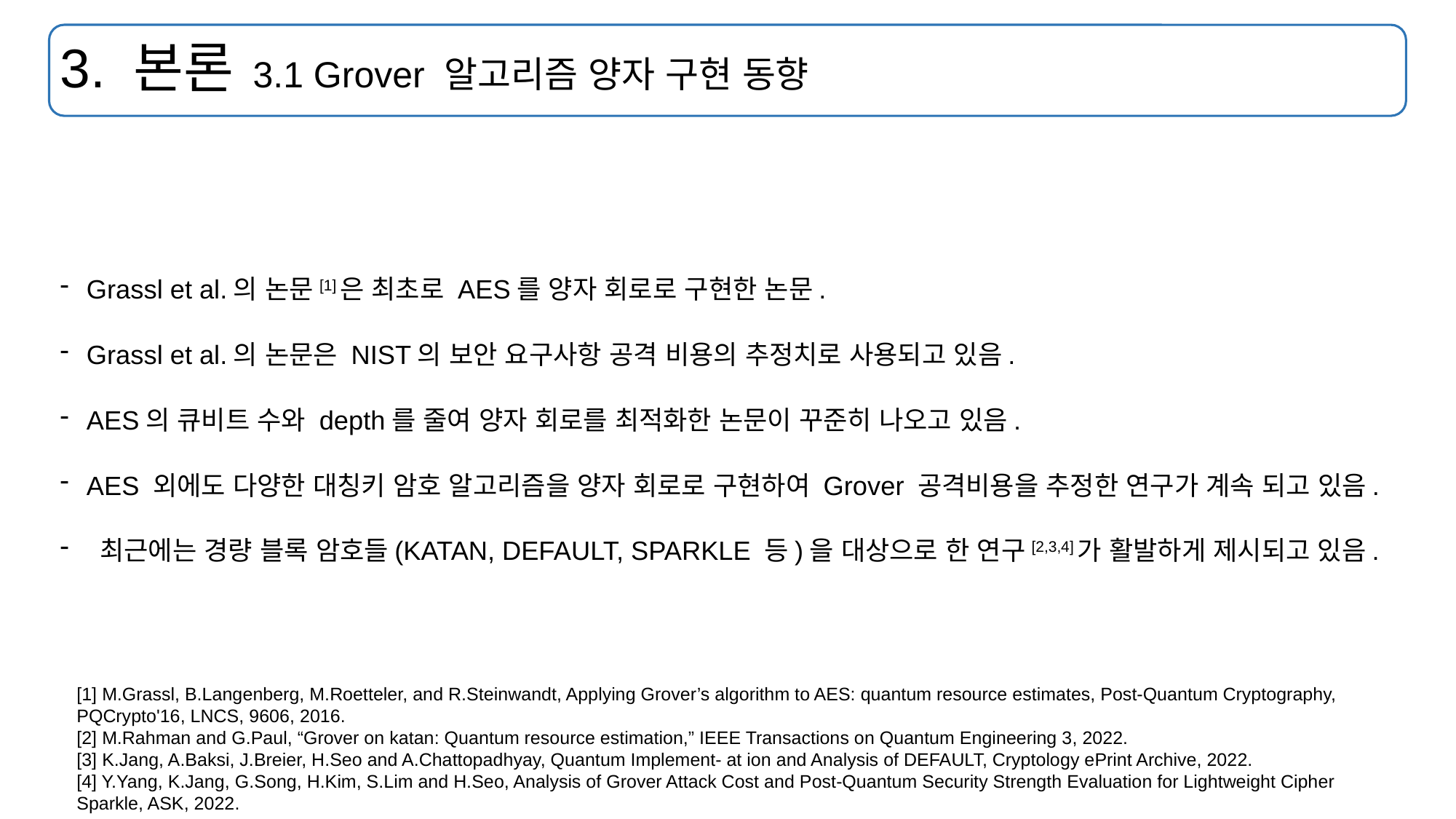

# 3. 본론 3.1 Grover 알고리즘 양자 구현 동향
Grassl et al.의 논문[1]은 최초로 AES를 양자 회로로 구현한 논문.
Grassl et al.의 논문은 NIST의 보안 요구사항 공격 비용의 추정치로 사용되고 있음.
AES의 큐비트 수와 depth를 줄여 양자 회로를 최적화한 논문이 꾸준히 나오고 있음.
AES 외에도 다양한 대칭키 암호 알고리즘을 양자 회로로 구현하여 Grover 공격비용을 추정한 연구가 계속 되고 있음.
 최근에는 경량 블록 암호들(KATAN, DEFAULT, SPARKLE 등)을 대상으로 한 연구[2,3,4]가 활발하게 제시되고 있음.
[1] M.Grassl, B.Langenberg, M.Roetteler, and R.Steinwandt, Applying Grover’s algorithm to AES: quantum resource estimates, Post-Quantum Cryptography, PQCrypto'16, LNCS, 9606, 2016.
[2] M.Rahman and G.Paul, “Grover on katan: Quantum resource estimation,” IEEE Transactions on Quantum Engineering 3, 2022.
[3] K.Jang, A.Baksi, J.Breier, H.Seo and A.Chattopadhyay, Quantum Implement- at ion and Analysis of DEFAULT, Cryptology ePrint Archive, 2022.
[4] Y.Yang, K.Jang, G.Song, H.Kim, S.Lim and H.Seo, Analysis of Grover Attack Cost and Post-Quantum Security Strength Evaluation for Lightweight Cipher Sparkle, ASK, 2022.